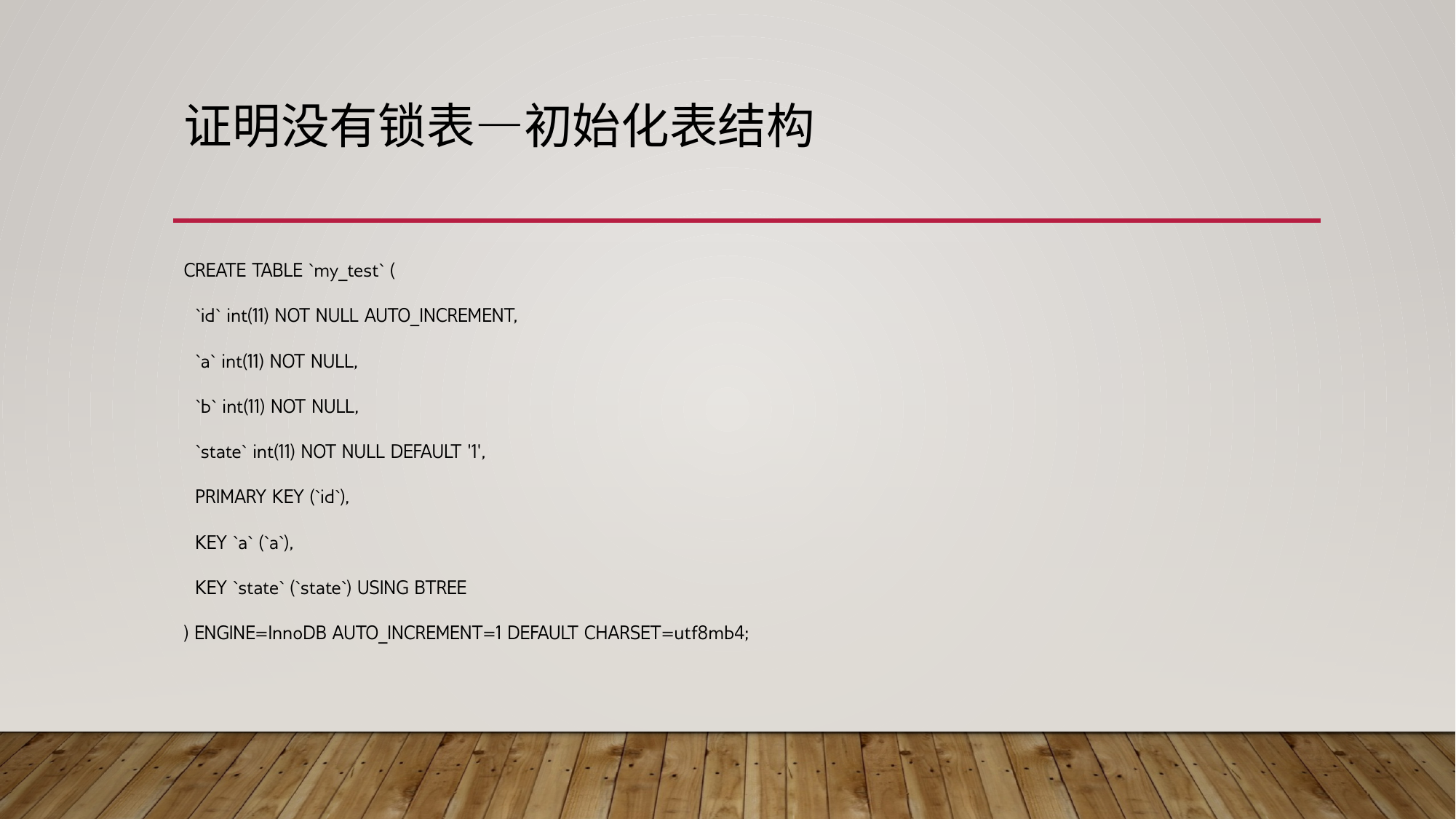

# 证明没有锁表—初始化表结构
CREATE TABLE `my_test` (
  `id` int(11) NOT NULL AUTO_INCREMENT,
  `a` int(11) NOT NULL,
  `b` int(11) NOT NULL,
  `state` int(11) NOT NULL DEFAULT '1',
  PRIMARY KEY (`id`),
  KEY `a` (`a`),
  KEY `state` (`state`) USING BTREE
) ENGINE=InnoDB AUTO_INCREMENT=1 DEFAULT CHARSET=utf8mb4;